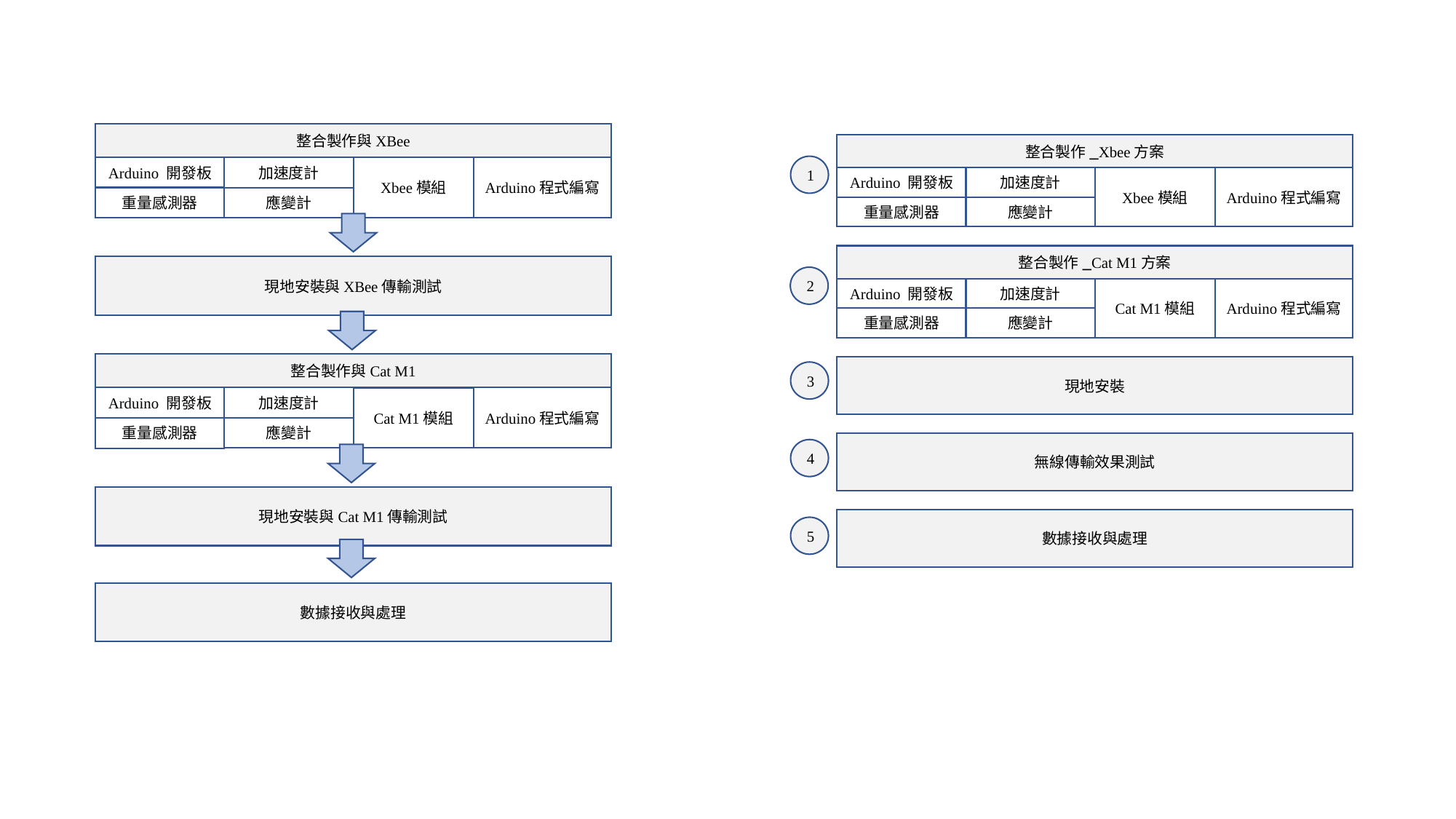

整合製作與XBee

整合製作_Xbee方案
1
Arduino程式編寫
Xbee模組
Arduino 開發板
加速度計
應變計
重量感測器
整合製作_Cat M1方案
2
Arduino 開發板
加速度計
Arduino程式編寫
Cat M1模組
應變計
重量感測器
現地安裝
3
無線傳輸效果測試
4
數據接收與處理
5
Arduino程式編寫
Xbee模組
Arduino 開發板
加速度計
應變計
重量感測器

現地安裝與XBee傳輸測試

整合製作與Cat M1
Arduino 開發板
加速度計
Arduino程式編寫
Cat M1模組
應變計
重量感測器

現地安裝與Cat M1傳輸測試

數據接收與處理